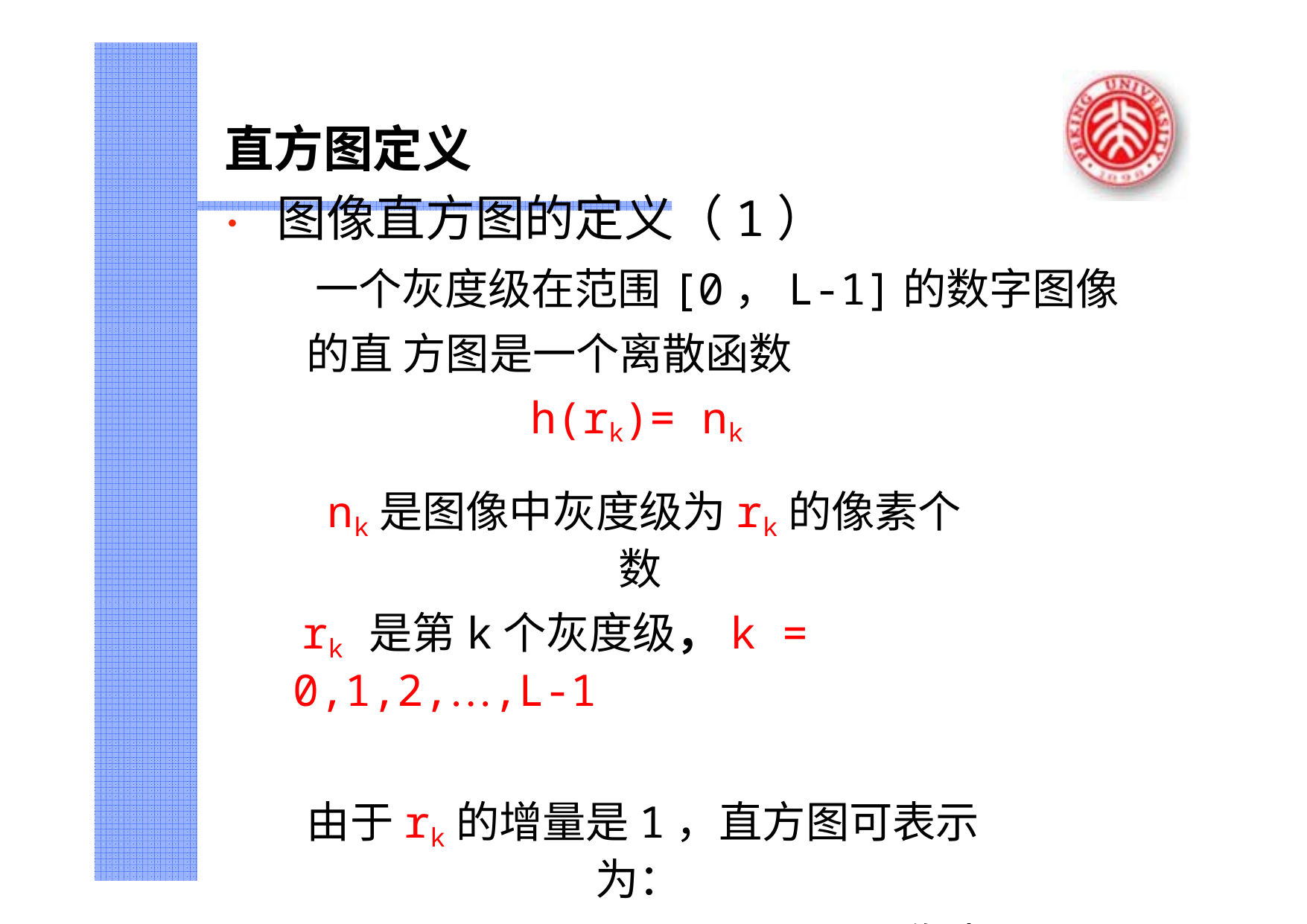

# 直方图定义
•	图像直方图的定义（1）
一个灰度级在范围[0，L-1]的数字图像的直 方图是一个离散函数
h(rk)= nk
nk是图像中灰度级为rk的像素个数
rk 是第k个灰度级，k = 0,1,2,…,L-1

由于rk的增量是1，直方图可表示为：
p(k)= nk 即，图像中不同灰度级像素出现的次数